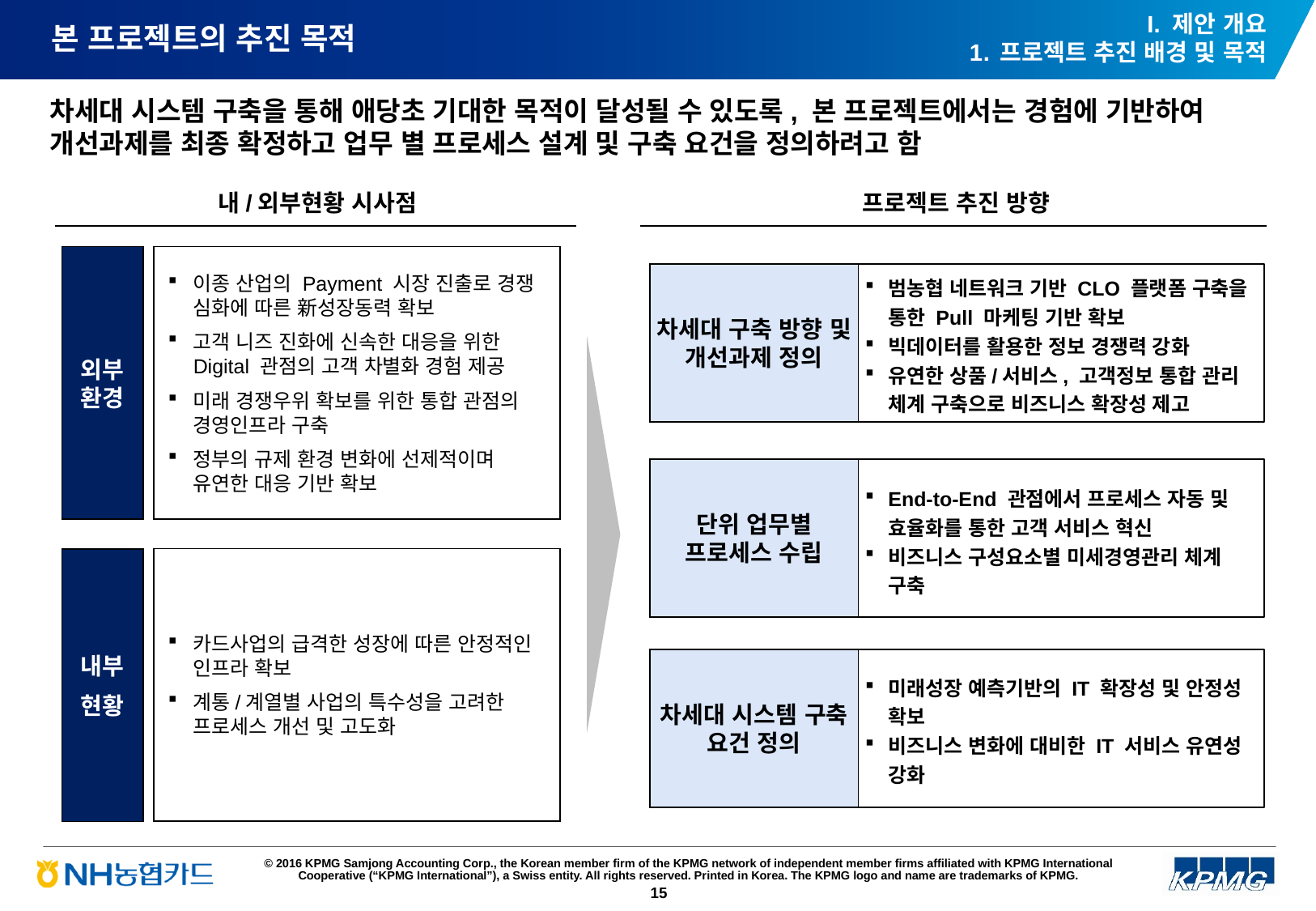

I. 제안 개요
프로젝트 추진 배경 및 목적
# 본 프로젝트의 추진 목적
차세대 시스템 구축을 통해 애당초 기대한 목적이 달성될 수 있도록, 본 프로젝트에서는 경험에 기반하여 개선과제를 최종 확정하고 업무 별 프로세스 설계 및 구축 요건을 정의하려고 함
내/외부현황 시사점
프로젝트 추진 방향
외부 환경
이종 산업의 Payment 시장 진출로 경쟁 심화에 따른 新성장동력 확보
고객 니즈 진화에 신속한 대응을 위한
Digital 관점의 고객 차별화 경험 제공
미래 경쟁우위 확보를 위한 통합 관점의 경영인프라 구축
정부의 규제 환경 변화에 선제적이며 유연한 대응 기반 확보

차세대 구축 방향 및 개선과제 정의
범농협 네트워크 기반 CLO 플랫폼 구축을 통한 Pull 마케팅 기반 확보
빅데이터를 활용한 정보 경쟁력 강화
유연한 상품/서비스, 고객정보 통합 관리 체계 구축으로 비즈니스 확장성 제고

단위 업무별 프로세스 수립
End-to-End 관점에서 프로세스 자동 및 효율화를 통한 고객 서비스 혁신
비즈니스 구성요소별 미세경영관리 체계 구축

카드사업의 급격한 성장에 따른 안정적인 인프라 확보
계통/계열별 사업의 특수성을 고려한 프로세스 개선 및 고도화
내부
현황
차세대 시스템 구축 요건 정의

미래성장 예측기반의 IT 확장성 및 안정성 확보
비즈니스 변화에 대비한 IT 서비스 유연성 강화